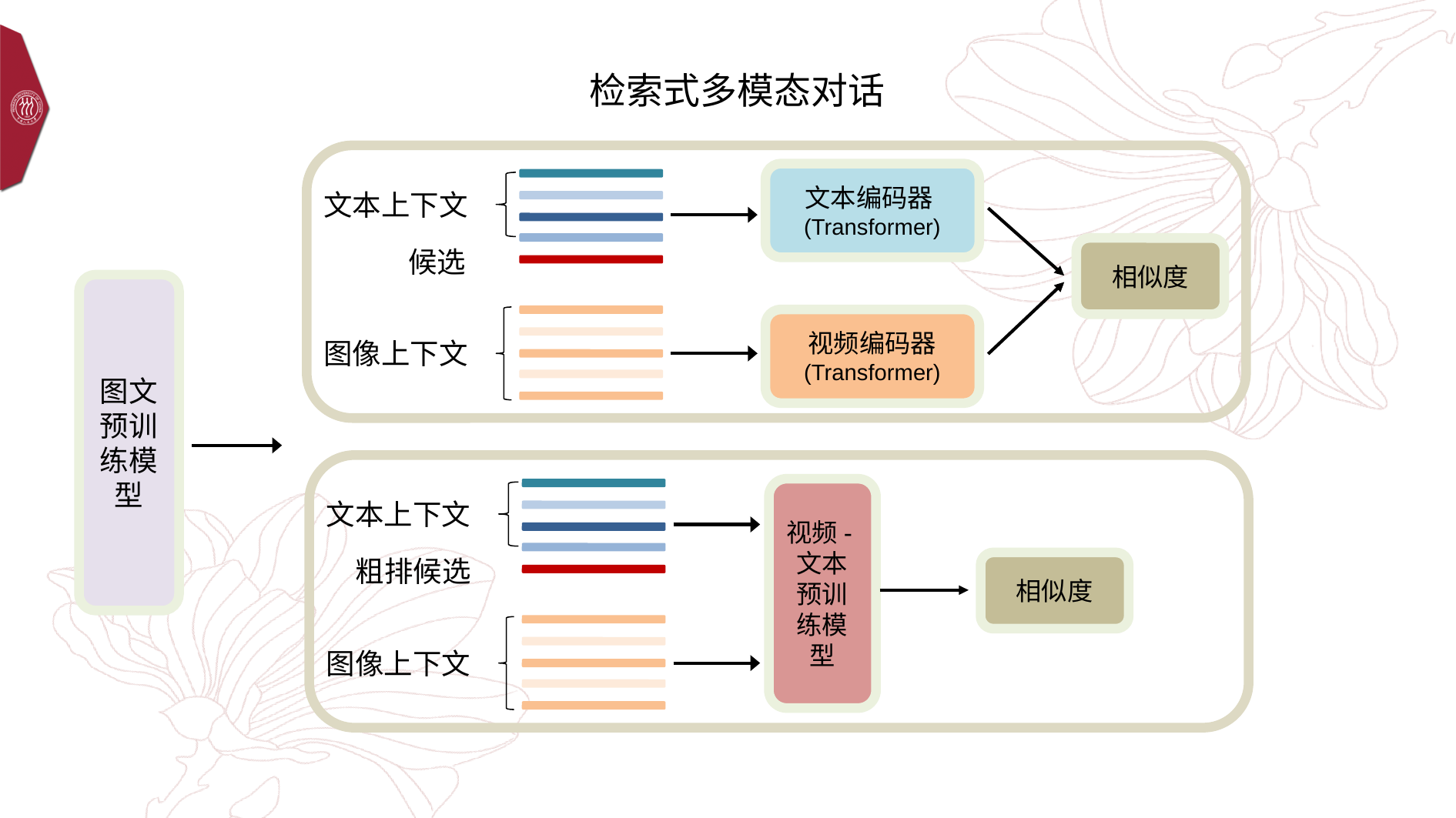

检索式多模态对话

文本编码器(Transformer)

文本上下文

候选
相似度

图文预训练模型

视频编码器
(Transformer)

图像上下文

视频-文本预训练模型

文本上下文

粗排候选
相似度

图像上下文